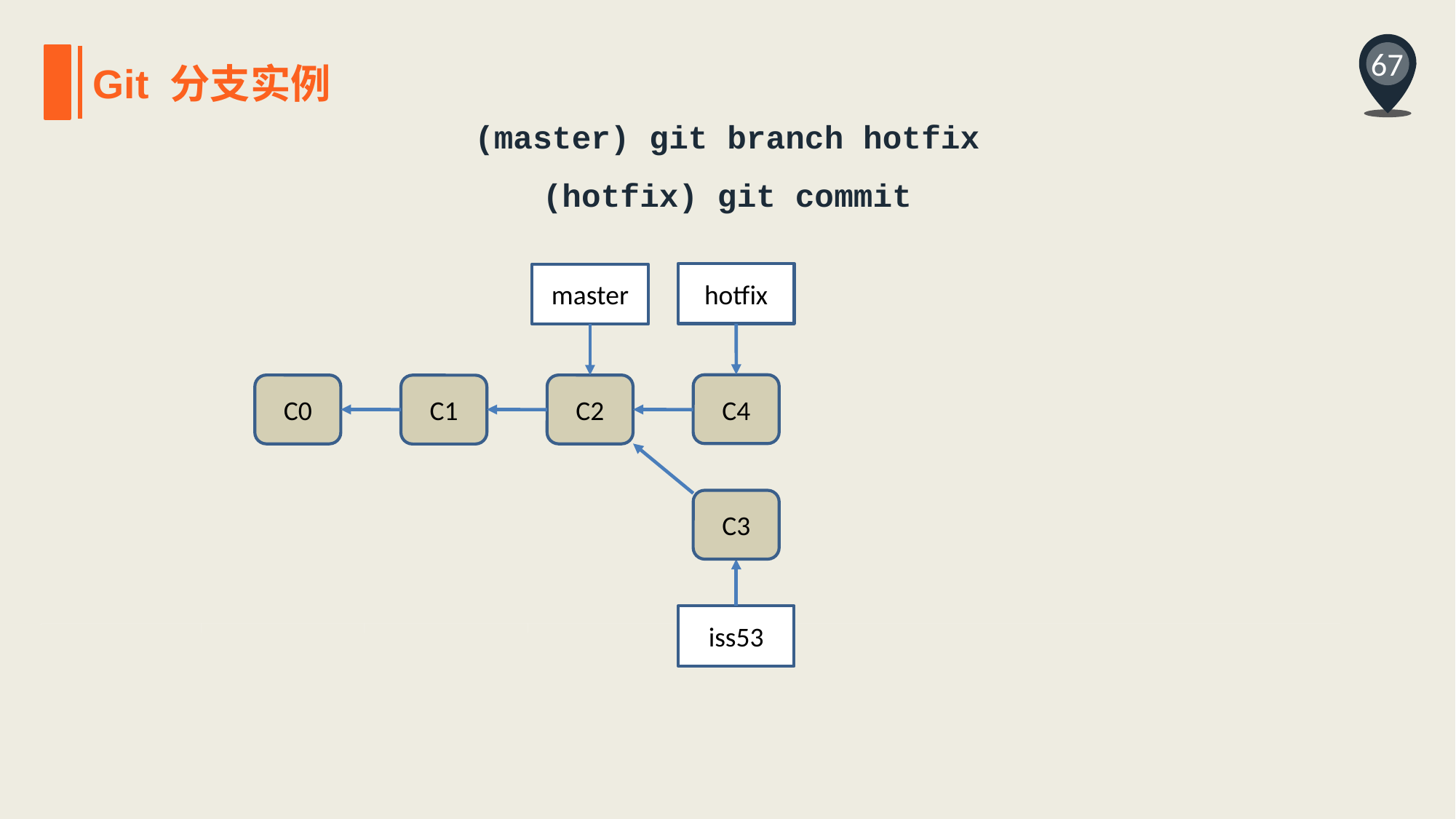

67

Git 分支实例
(master) git branch hotfix
(hotfix) git commit
hotfix
master
C4
C0
C2
C1
C3
iss53